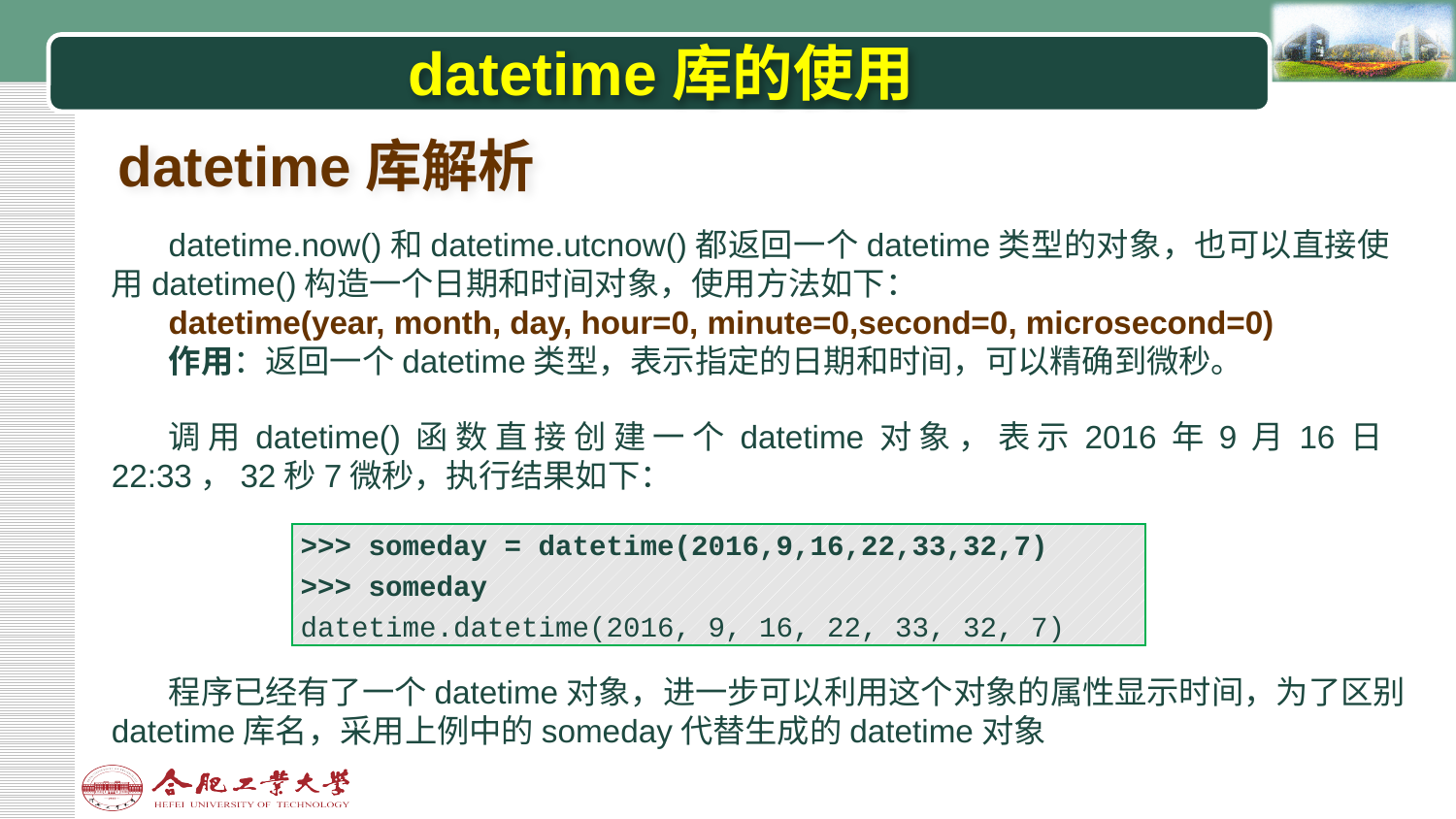

# datetime库的使用
datetime库解析
datetime.now()和datetime.utcnow()都返回一个datetime类型的对象，也可以直接使用datetime()构造一个日期和时间对象，使用方法如下：
datetime(year, month, day, hour=0, minute=0,second=0, microsecond=0)
作用：返回一个datetime类型，表示指定的日期和时间，可以精确到微秒。
调用datetime()函数直接创建一个datetime对象，表示2016年9月16日22:33，32秒7微秒，执行结果如下：
| >>> someday = datetime(2016,9,16,22,33,32,7) >>> someday datetime.datetime(2016, 9, 16, 22, 33, 32, 7) |
| --- |
程序已经有了一个datetime对象，进一步可以利用这个对象的属性显示时间，为了区别datetime库名，采用上例中的someday代替生成的datetime对象